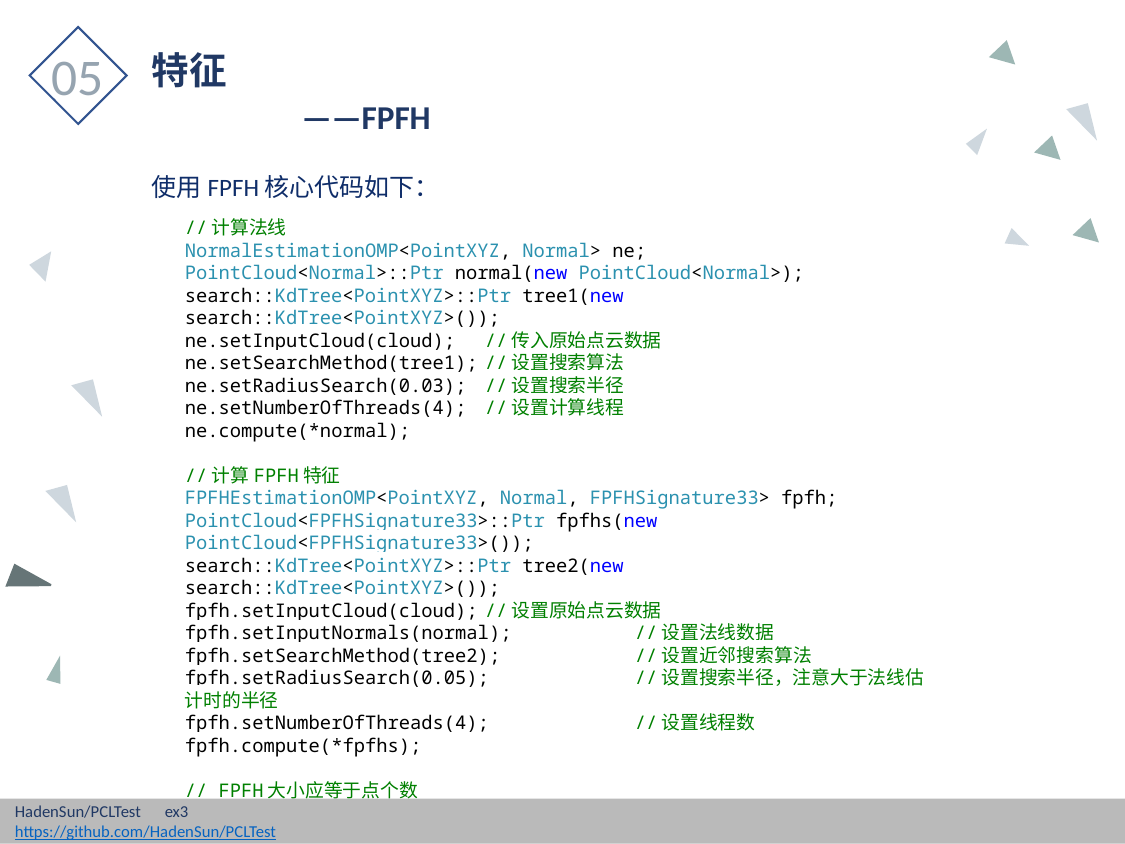

05
特征
	——FPFH

使用FPFH核心代码如下：
//计算法线
NormalEstimationOMP<PointXYZ, Normal> ne;
PointCloud<Normal>::Ptr normal(new PointCloud<Normal>);
search::KdTree<PointXYZ>::Ptr tree1(new search::KdTree<PointXYZ>());
ne.setInputCloud(cloud);	//传入原始点云数据
ne.setSearchMethod(tree1);	//设置搜索算法
ne.setRadiusSearch(0.03);	//设置搜索半径
ne.setNumberOfThreads(4);	//设置计算线程
ne.compute(*normal);

//计算FPFH特征
FPFHEstimationOMP<PointXYZ, Normal, FPFHSignature33> fpfh;
PointCloud<FPFHSignature33>::Ptr fpfhs(new PointCloud<FPFHSignature33>());
search::KdTree<PointXYZ>::Ptr tree2(new search::KdTree<PointXYZ>());
fpfh.setInputCloud(cloud);	//设置原始点云数据
fpfh.setInputNormals(normal);	//设置法线数据
fpfh.setSearchMethod(tree2);	//设置近邻搜索算法
fpfh.setRadiusSearch(0.05);	//设置搜索半径，注意大于法线估计时的半径
fpfh.setNumberOfThreads(4);	//设置线程数
fpfh.compute(*fpfhs);

// FPFH大小应等于点个数
cout << "fpfh feature size:" << fpfhs->points.size() << endl;

HadenSun/PCLTest	ex3
https://github.com/HadenSun/PCLTest